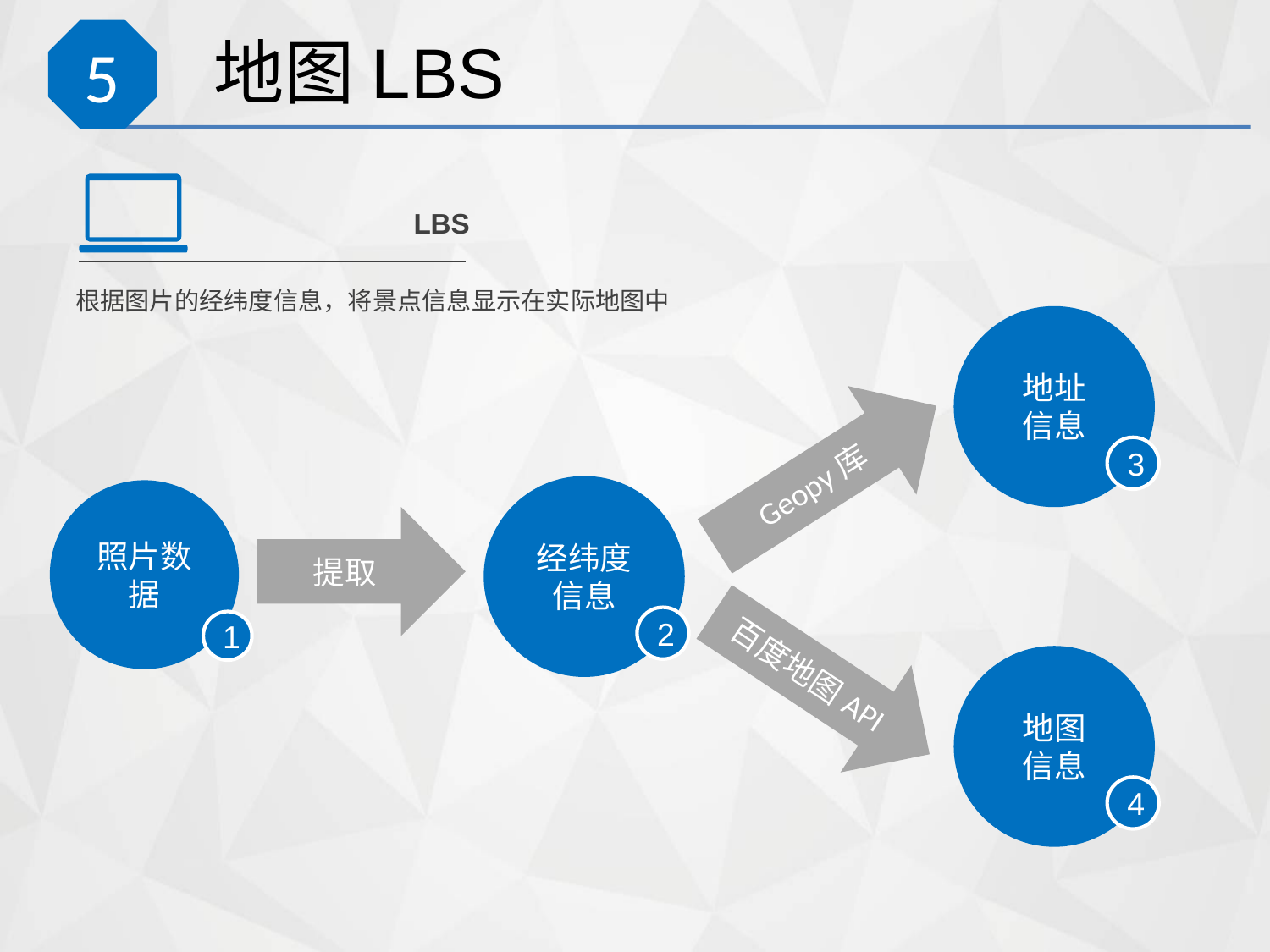

# 地图LBS
5

LBS
根据图片的经纬度信息，将景点信息显示在实际地图中

地址
信息
Geopy库
3

经纬度信息

照片数据
提取
2
1
百度地图API

地图
信息
4